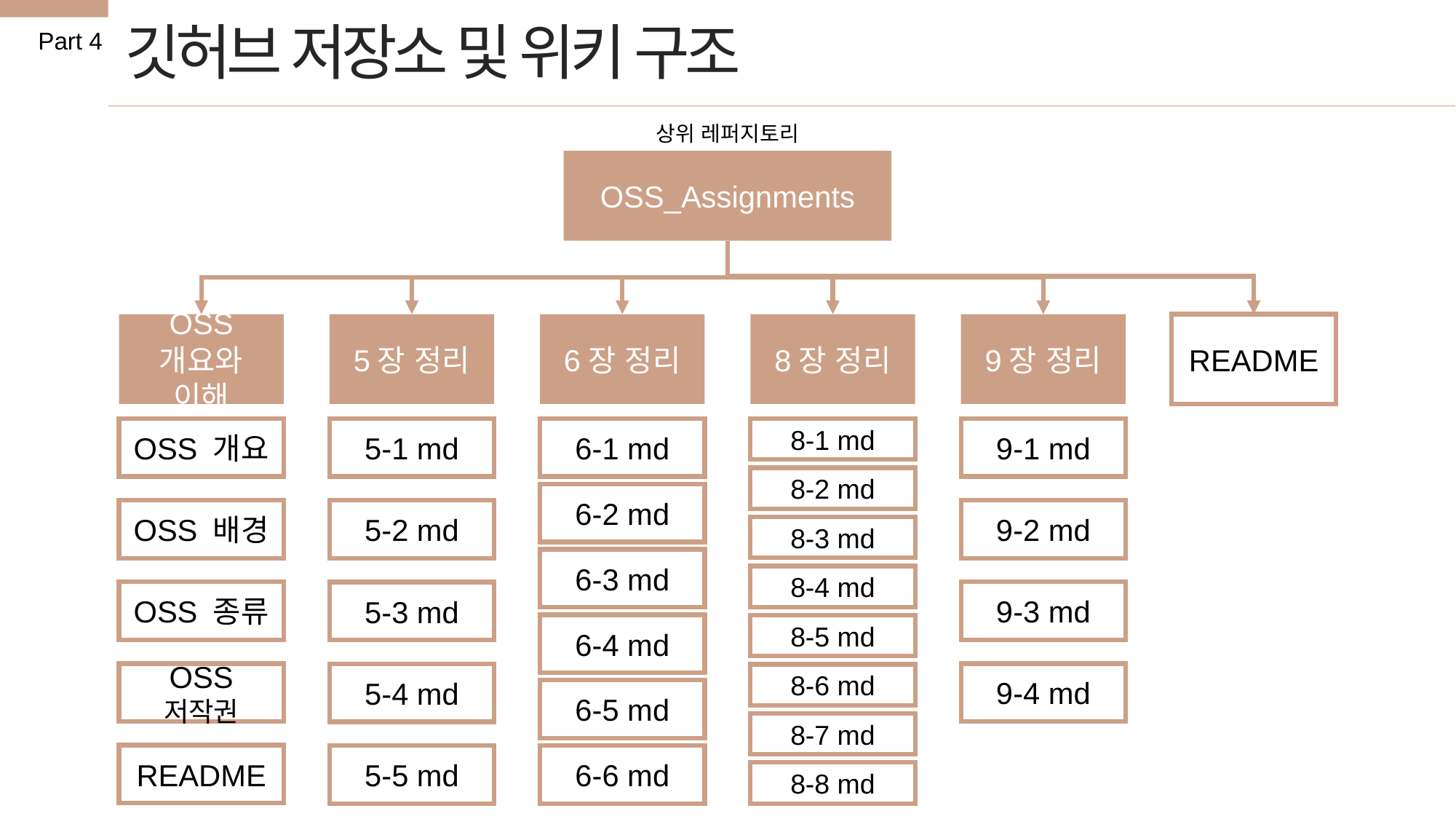

깃허브 저장소 및 위키 구조
Part 4
상위 레퍼지토리
OSS_Assignments
OSS 개요와 이해
5장 정리
6장 정리
8장 정리
9장 정리
README
OSS 개요
5-1 md
6-1 md
9-1 md
8-1 md
8-2 md
6-2 md
OSS 배경
9-2 md
5-2 md
8-3 md
6-3 md
8-4 md
OSS 종류
9-3 md
5-3 md
6-4 md
8-5 md
OSS 저작권
9-4 md
5-4 md
8-6 md
6-5 md
8-7 md
README
5-5 md
6-6 md
8-8 md